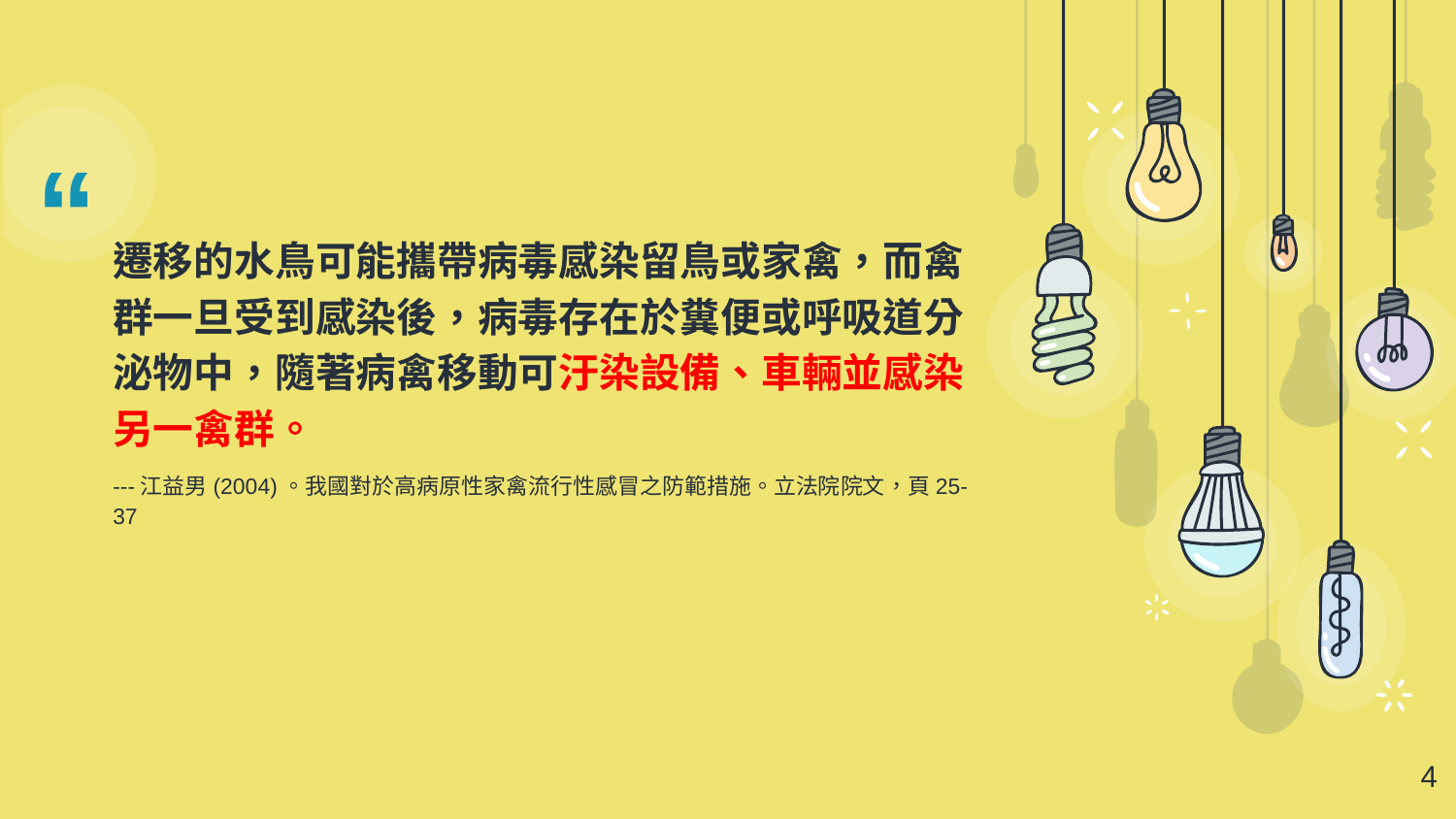

遷移的水鳥可能攜帶病毒感染留鳥或家禽，而禽群一旦受到感染後，病毒存在於糞便或呼吸道分泌物中，隨著病禽移動可汙染設備、車輛並感染另一禽群。
---江益男(2004)。我國對於高病原性家禽流行性感冒之防範措施。立法院院文，頁25-37

4